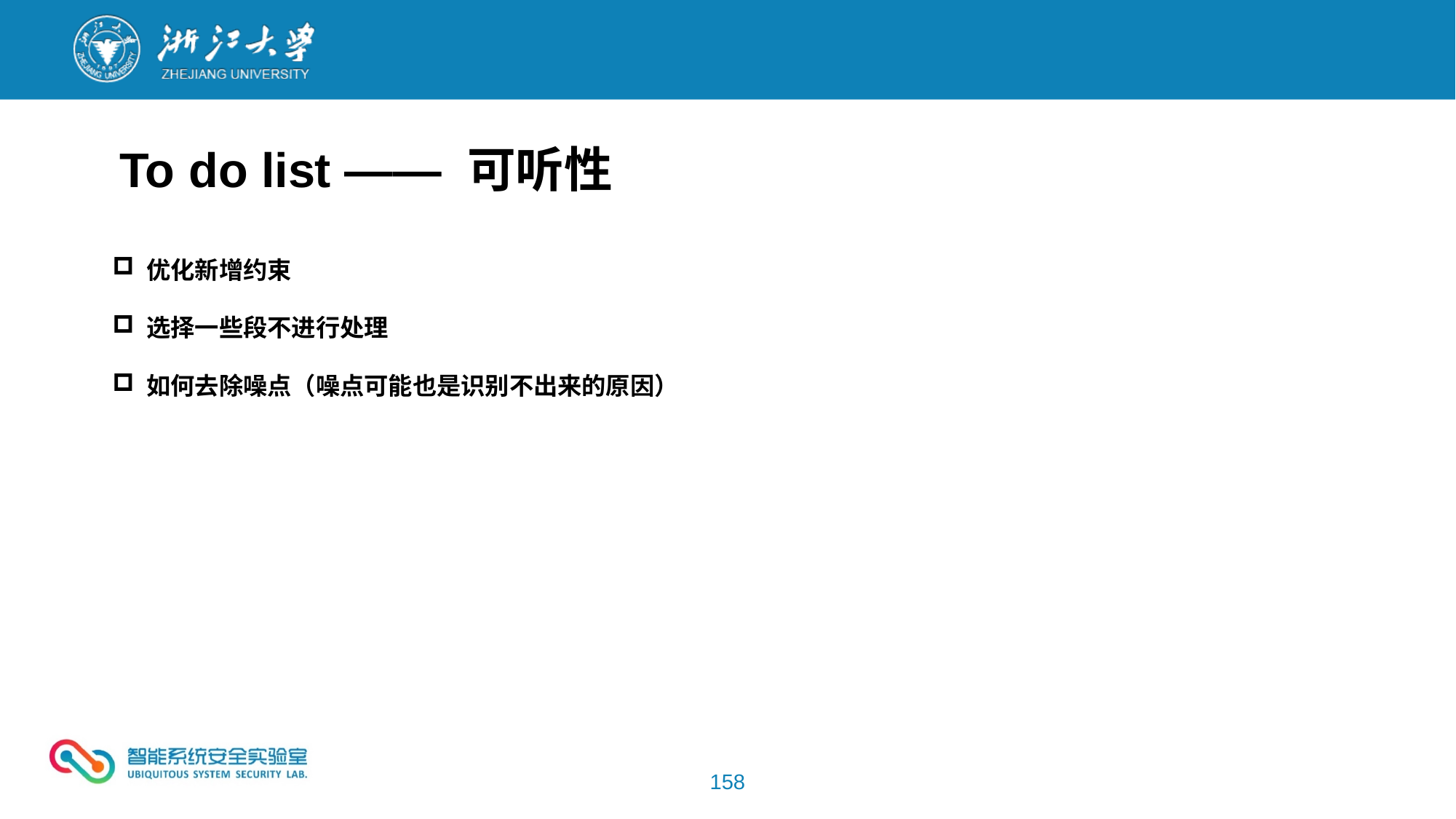

To do list —— 可听性
优化新增约束
选择一些段不进行处理
如何去除噪点（噪点可能也是识别不出来的原因）